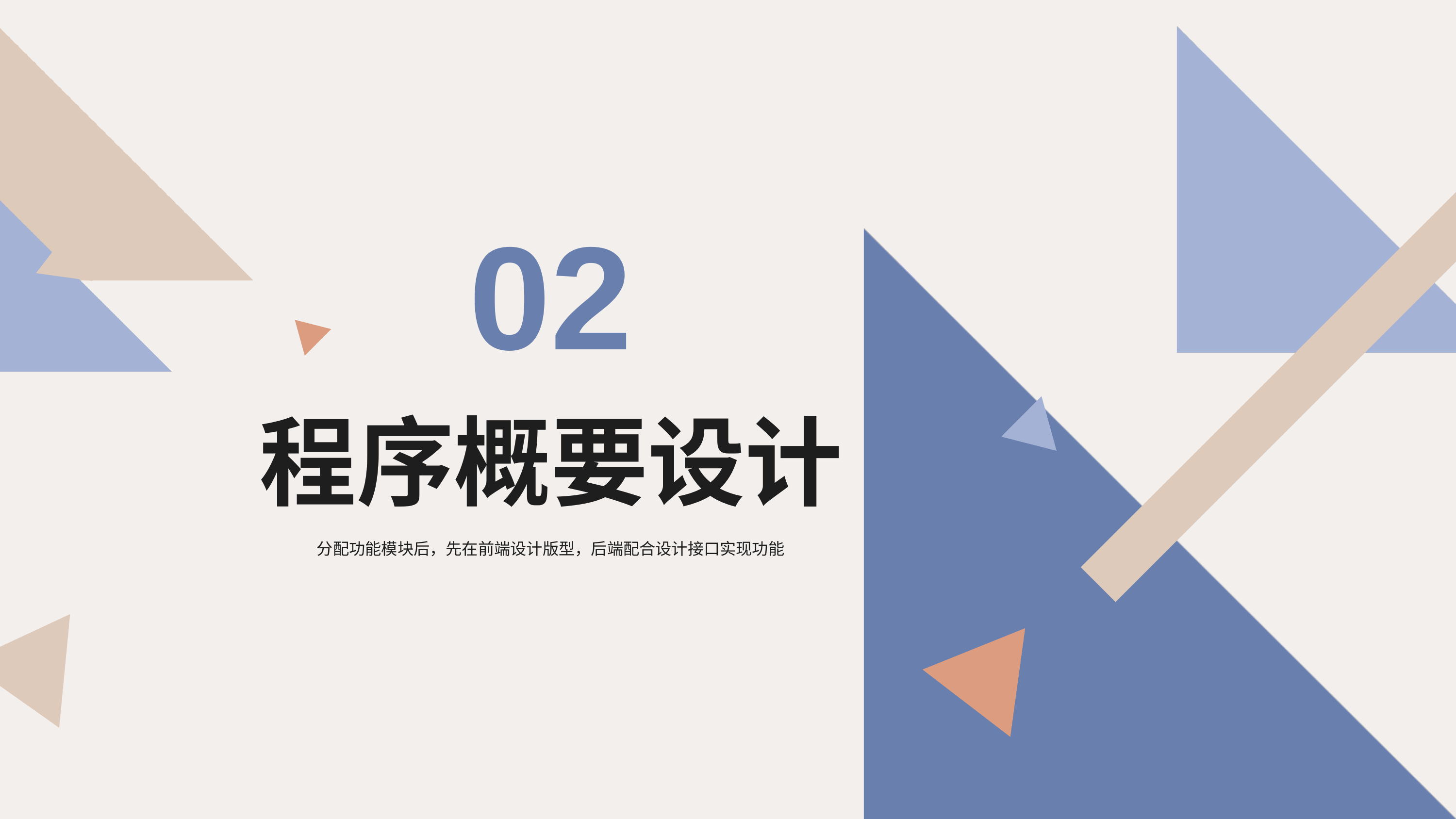

02

程序概要设计

分配功能模块后，先在前端设计版型，后端配合设计接口实现功能